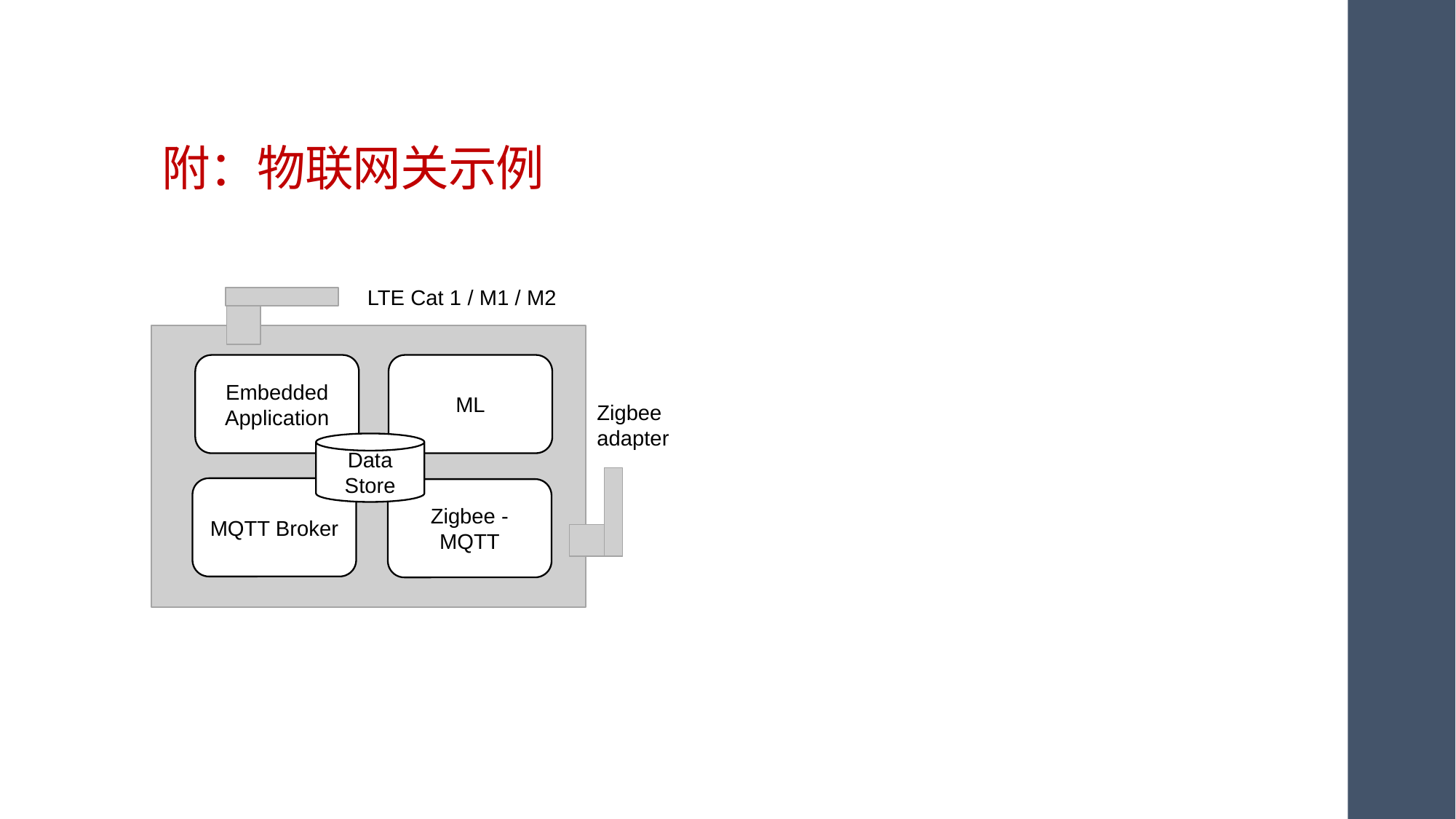

# 附：物联网关示例

LTE Cat 1 / M1 / M2

Embedded Application
ML
Zigbee adapter

MQTT Broker
Zigbee - MQTT
Data Store